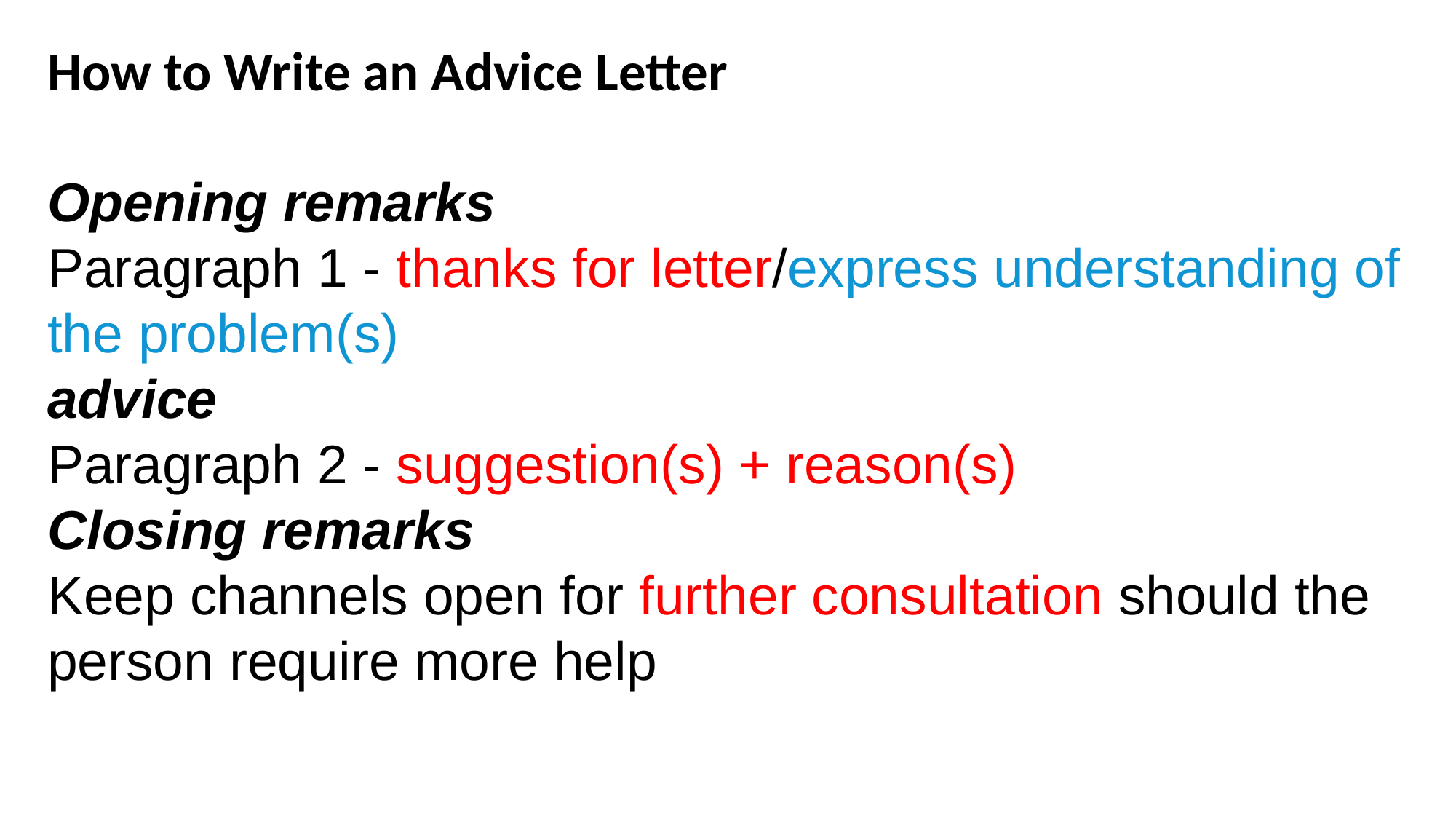

How to Write an Advice Letter
Opening remarks
Paragraph 1 - thanks for letter/express understanding of the problem(s)
advice
Paragraph 2 - suggestion(s) + reason(s)
Closing remarks
Keep channels open for further consultation should the person require more help
高中   英语